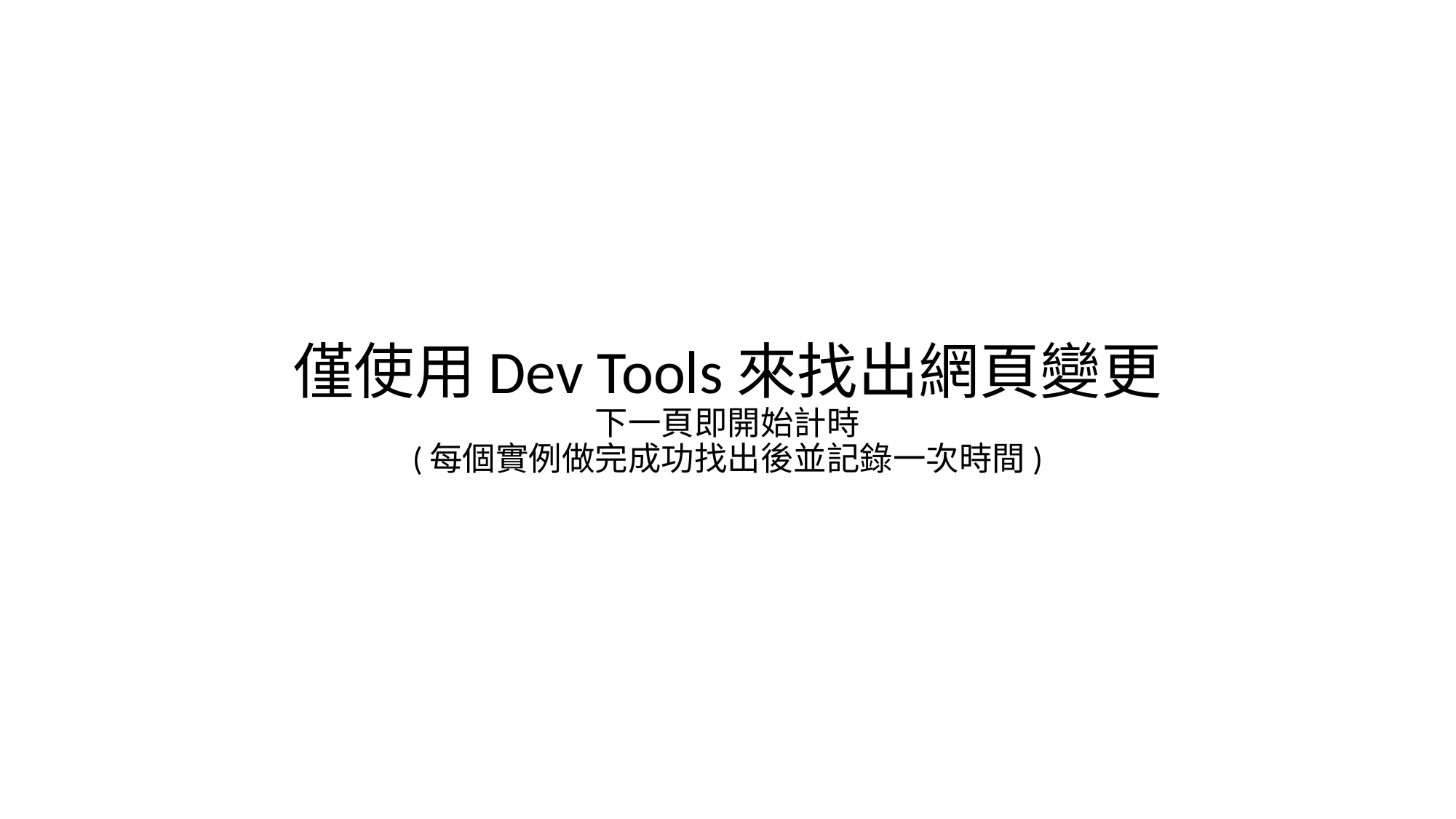

# 僅使用Dev Tools來找出網頁變更 下一頁即開始計時 (每個實例做完成功找出後並記錄一次時間)